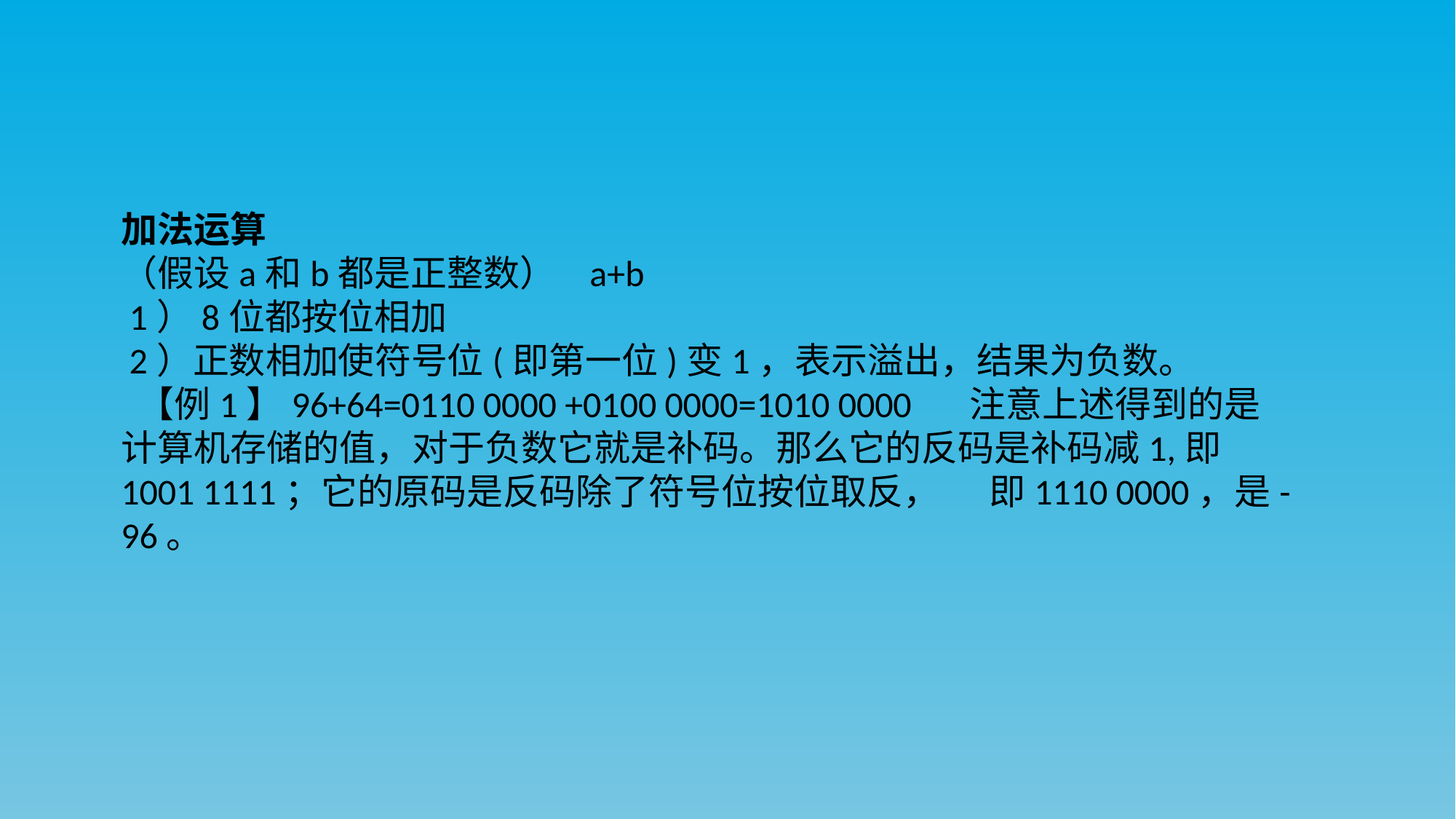

加法运算
（假设a和b都是正整数）   a+b
 1）8位都按位相加
 2）正数相加使符号位(即第一位)变1，表示溢出，结果为负数。
 【例1】96+64=0110 0000 +0100 0000=1010 0000      注意上述得到的是计算机存储的值，对于负数它就是补码。那么它的反码是补码减1,即1001 1111；它的原码是反码除了符号位按位取反，      即1110 0000，是-96。